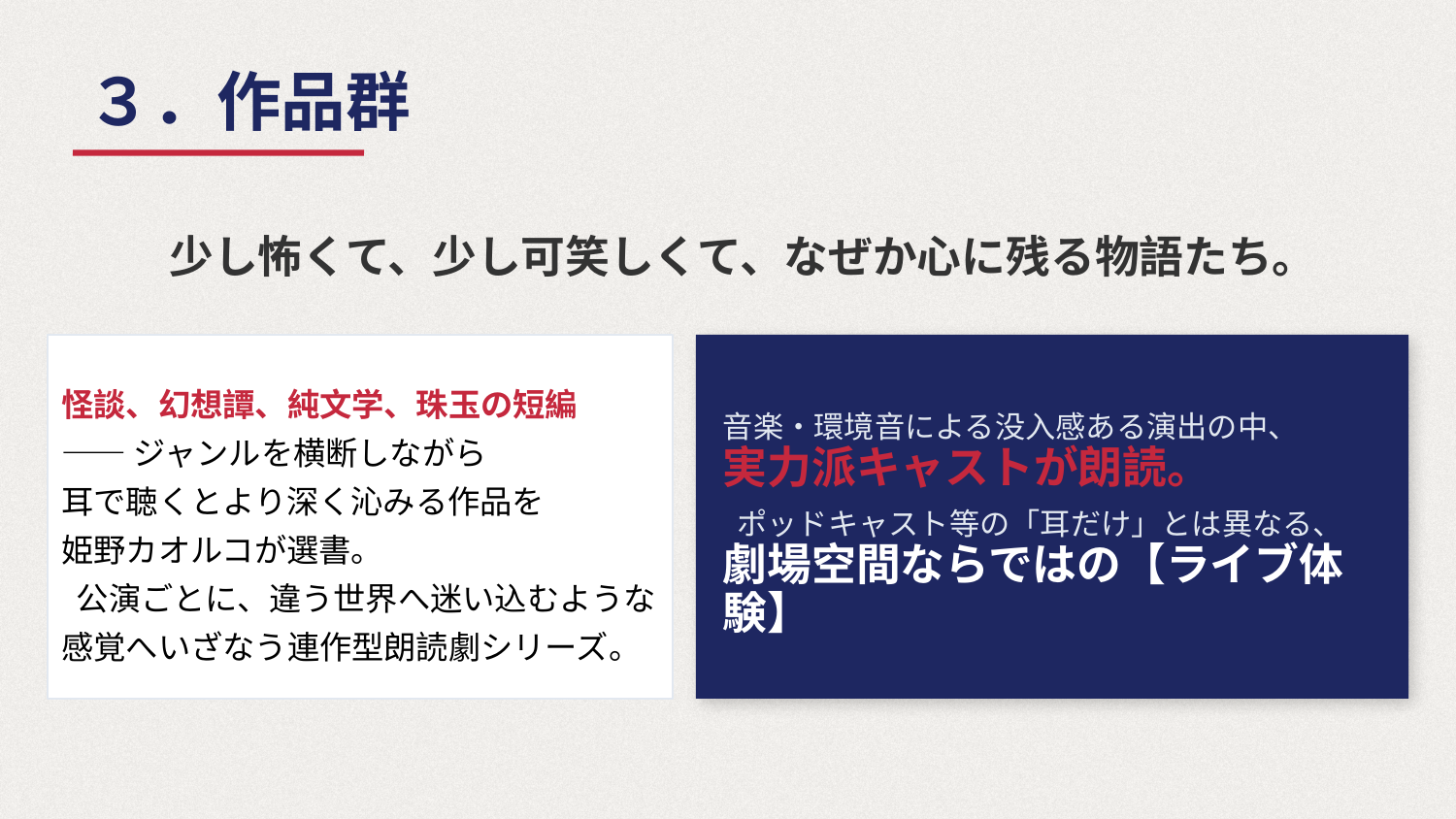

３．作品群

少し怖くて、少し可笑しくて、なぜか心に残る物語たち。

怪談、幻想譚、純文学、珠玉の短編
——ジャンルを横断しながら
耳で聴くとより深く沁みる作品を
姫野カオルコが選書。
 公演ごとに、違う世界へ迷い込むような感覚へいざなう連作型朗読劇シリーズ。
音楽・環境音による没入感ある演出の中、
実力派キャストが朗読。
 ポッドキャスト等の「耳だけ」とは異なる、
劇場空間ならではの【ライブ体験】